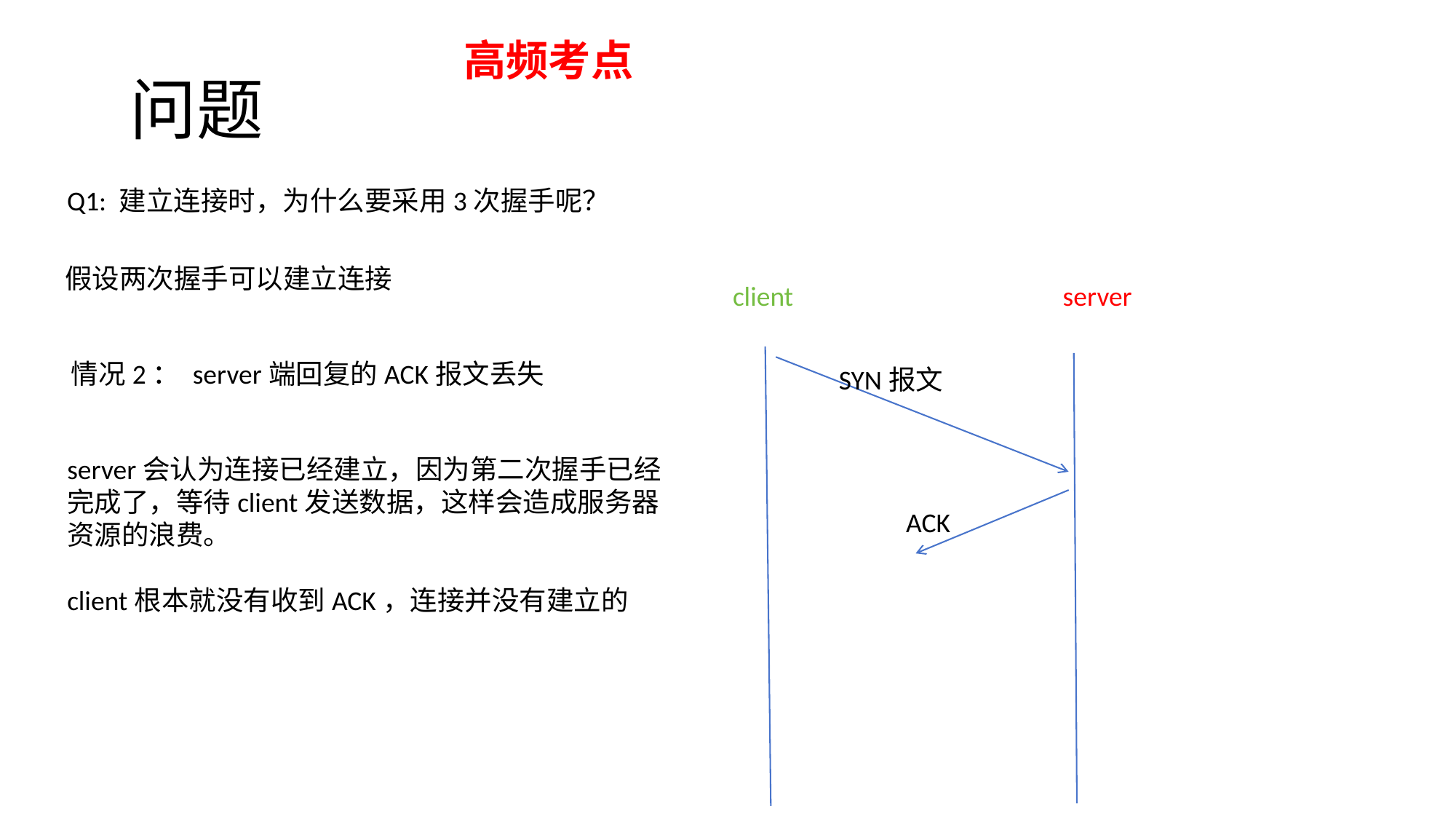

高频考点
# 问题
Q1: 建立连接时，为什么要采用3次握手呢？
假设两次握手可以建立连接
client
server
情况2： server端回复的ACK报文丢失
SYN报文
server会认为连接已经建立，因为第二次握手已经完成了，等待client发送数据，这样会造成服务器资源的浪费。

client根本就没有收到ACK，连接并没有建立的
ACK